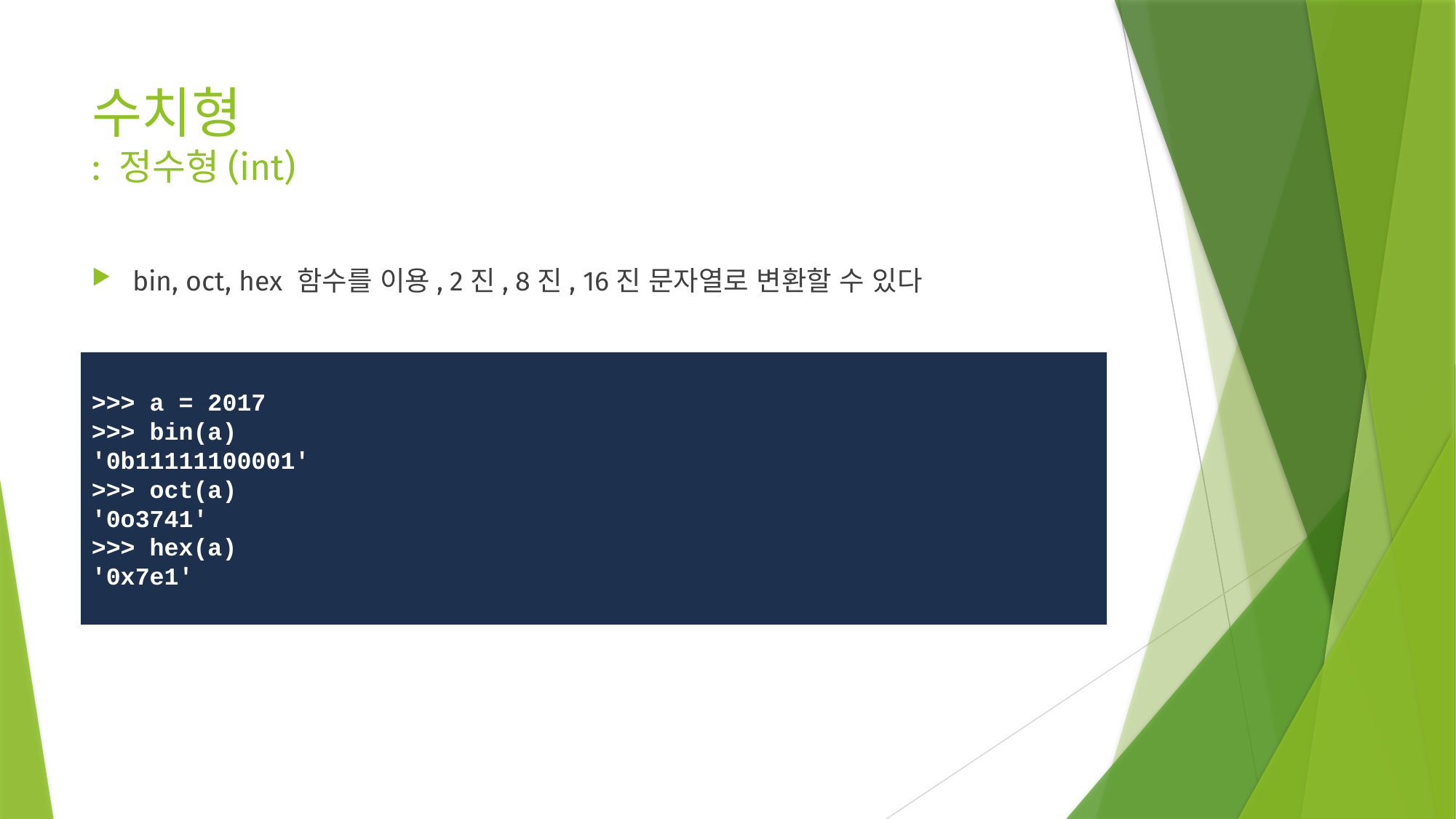

# 수치형 : 정수형(int)
bin, oct, hex 함수를 이용, 2진, 8진, 16진 문자열로 변환할 수 있다

>>> a = 2017
>>> bin(a)
'0b11111100001'
>>> oct(a)
'0o3741'
>>> hex(a)
'0x7e1'